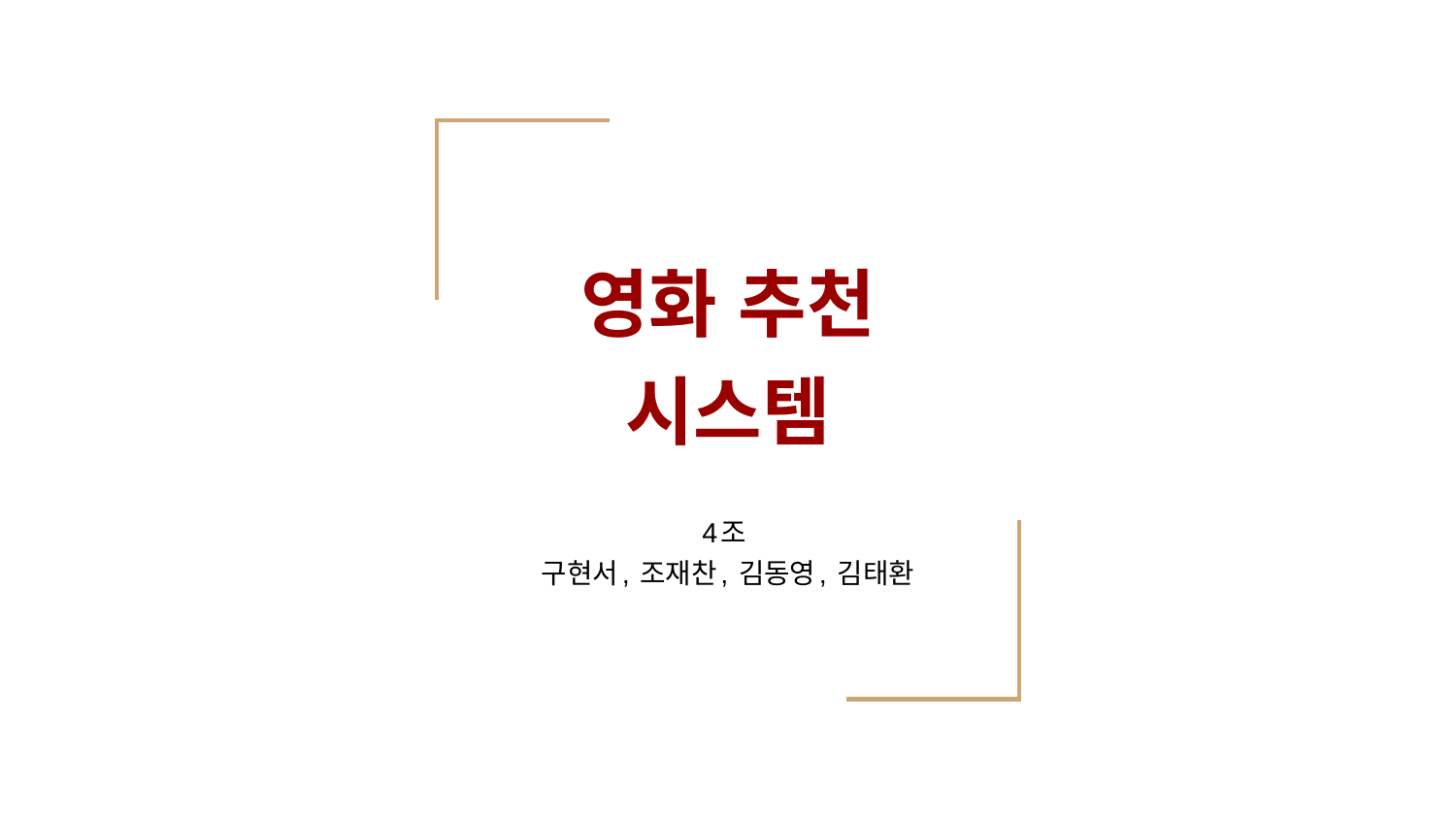

# 영화 추천 시스템
4조
구현서, 조재찬, 김동영, 김태환